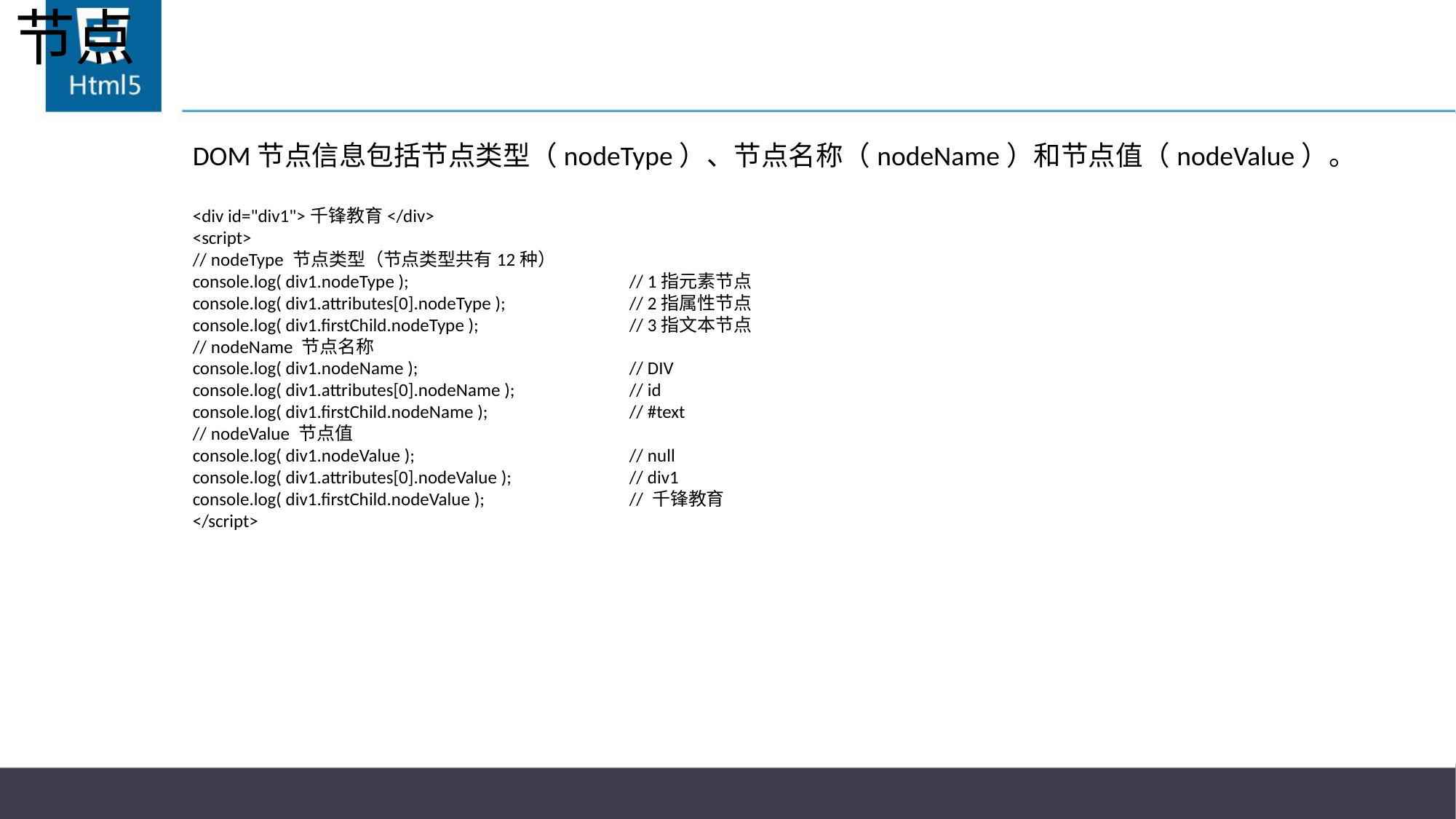

# 节点
DOM节点信息包括节点类型（nodeType）、节点名称（nodeName）和节点值（nodeValue）。

<div id="div1">千锋教育</div>
<script>
// nodeType 节点类型（节点类型共有12种）
console.log( div1.nodeType );			// 1指元素节点
console.log( div1.attributes[0].nodeType );		// 2指属性节点
console.log( div1.firstChild.nodeType );		// 3指文本节点
// nodeName 节点名称
console.log( div1.nodeName );		// DIV
console.log( div1.attributes[0].nodeName );		// id
console.log( div1.firstChild.nodeName );		// #text
// nodeValue 节点值
console.log( div1.nodeValue );		// null
console.log( div1.attributes[0].nodeValue );		// div1
console.log( div1.firstChild.nodeValue );		// 千锋教育
</script>